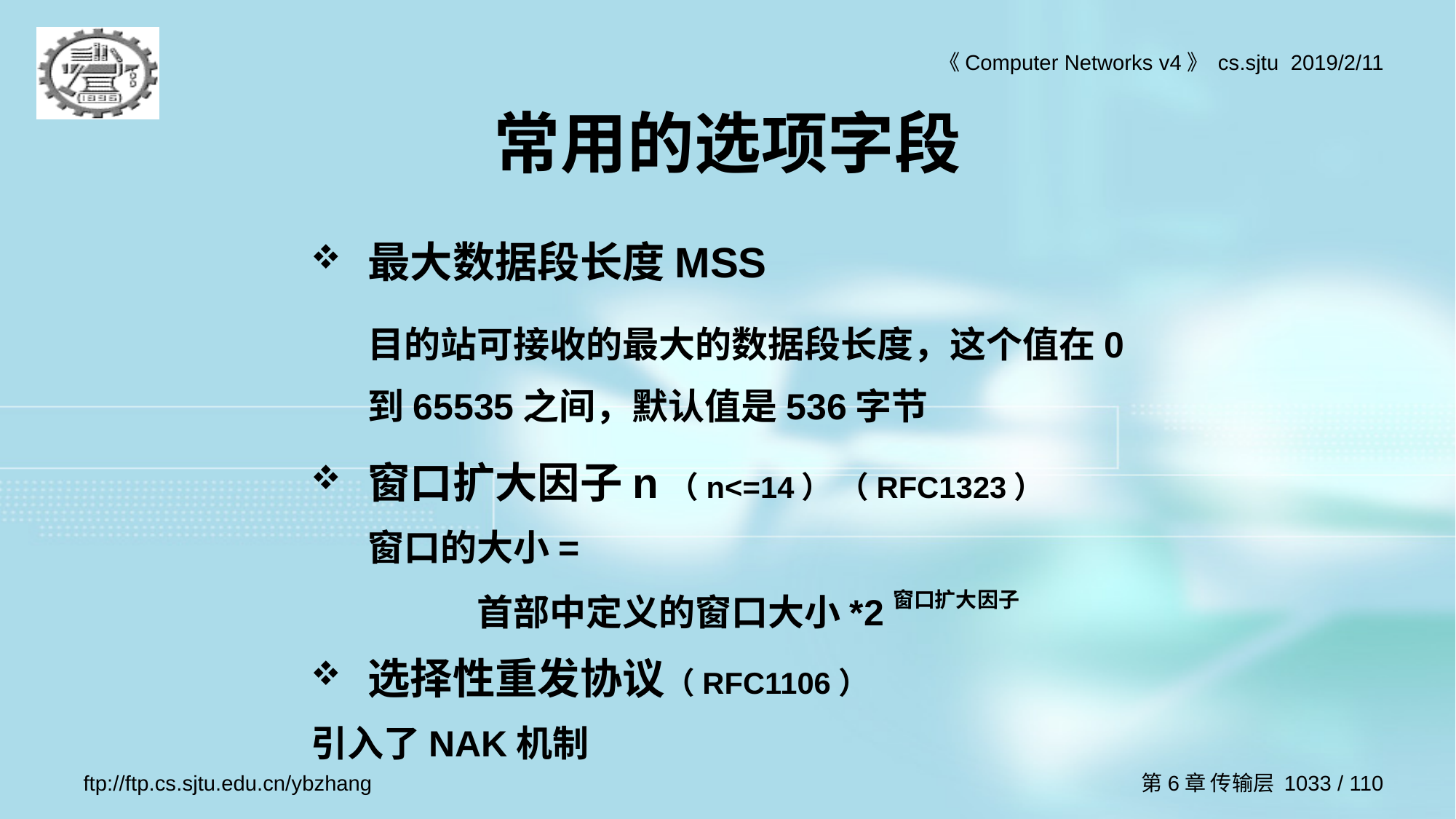

# 常用的选项字段
最大数据段长度MSS
	目的站可接收的最大的数据段长度，这个值在0到65535之间，默认值是536字节
窗口扩大因子n（n<=14） （RFC1323）
	窗口的大小=
		首部中定义的窗口大小*2窗口扩大因子
选择性重发协议（RFC1106）
引入了NAK机制